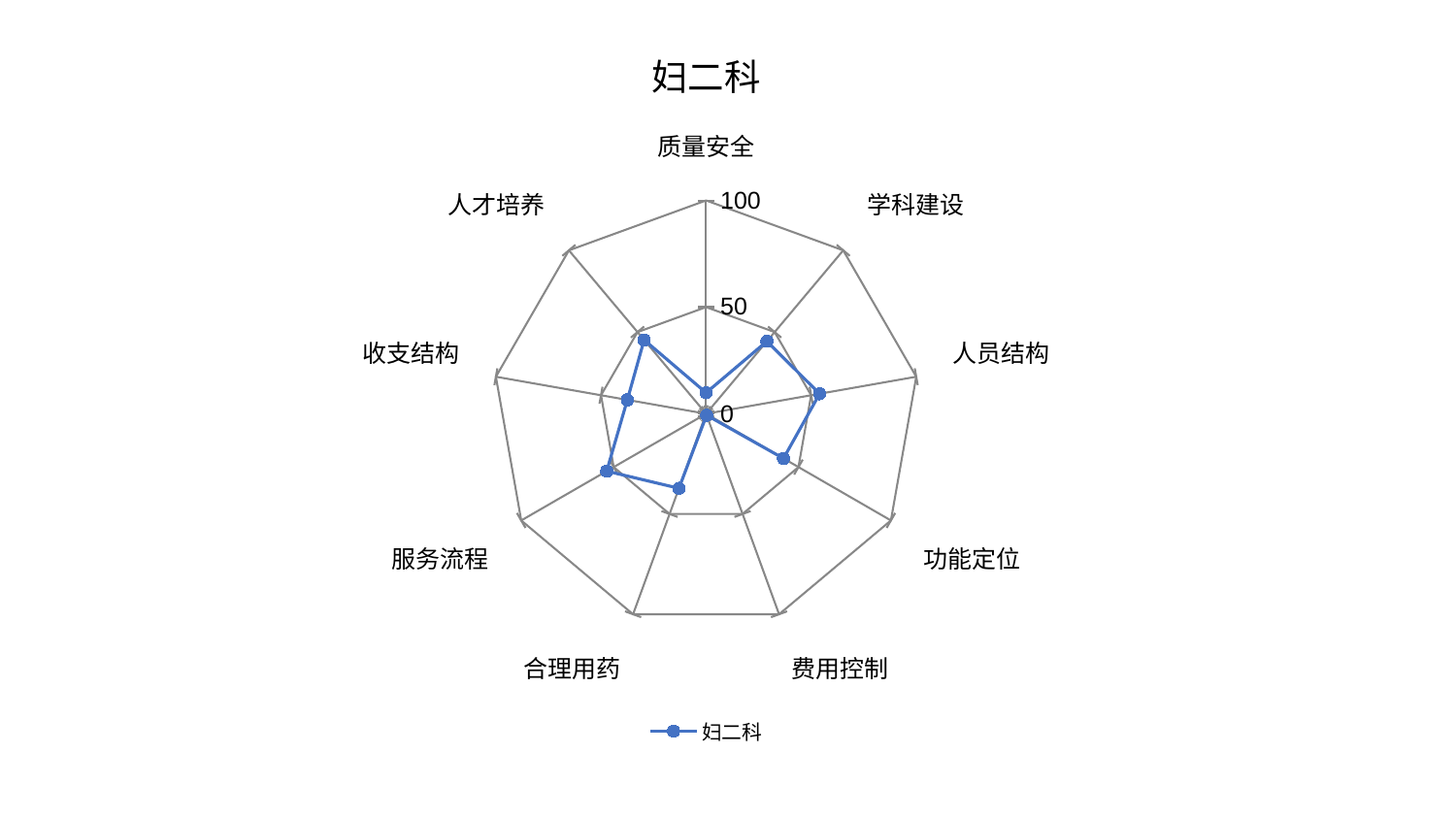

### Chart: 妇二科

| Category | 妇二科 |
|---|---|
| 质量安全 | 9.8350007806657 |
| 学科建设 | 44.34982753226264 |
| 人员结构 | 54.0331363528697 |
| 功能定位 | 41.90100692056963 |
| 费用控制 | 0.7235466182039961 |
| 合理用药 | 37.19500957318927 |
| 服务流程 | 53.76987803979637 |
| 收支结构 | 37.46131933720734 |
| 人才培养 | 45.17369320353475 |
294